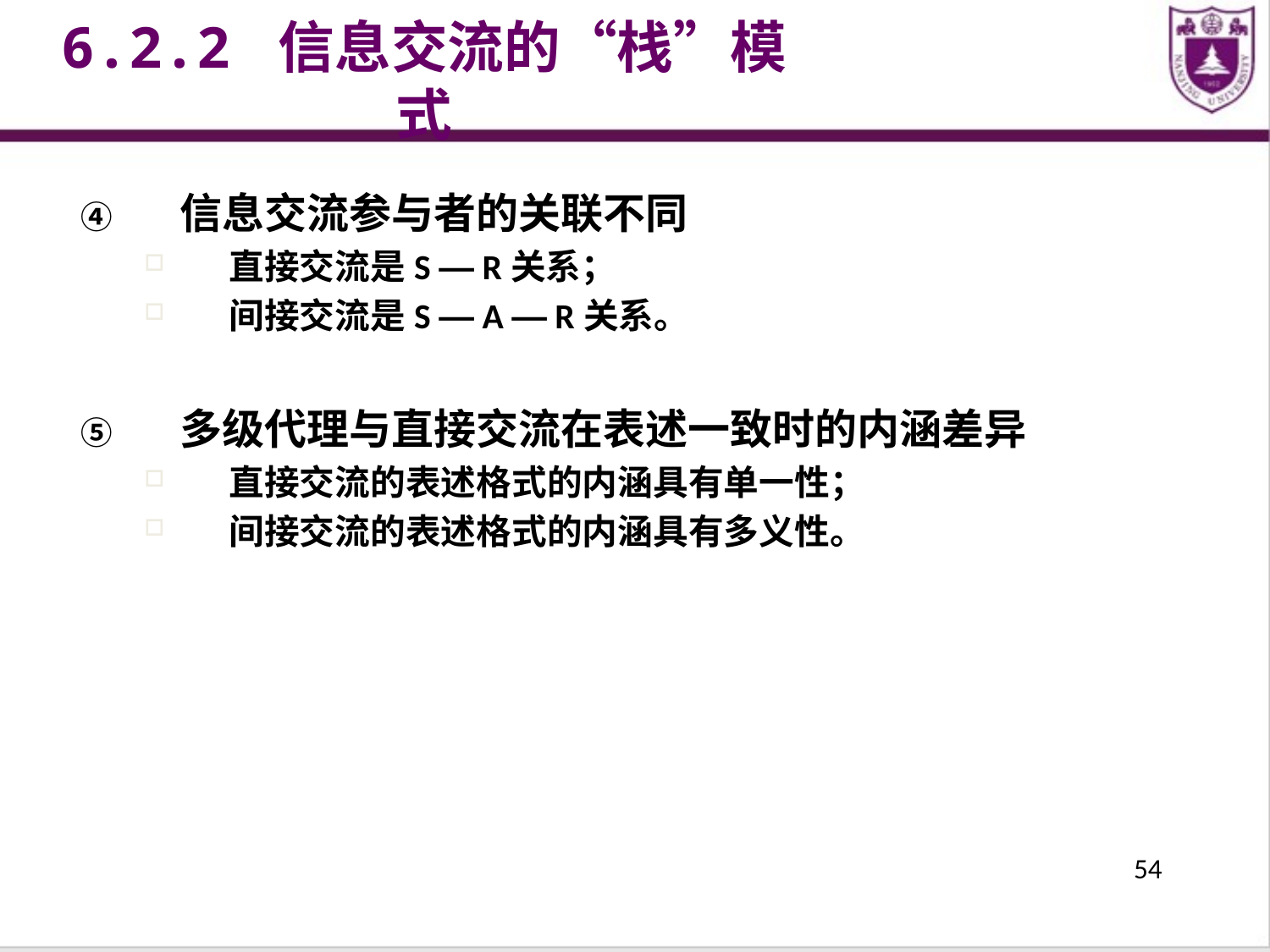

6.2.2 信息交流的“栈”模式
信息交流参与者的关联不同
直接交流是S — R关系；
间接交流是S — A — R关系。
多级代理与直接交流在表述一致时的内涵差异
直接交流的表述格式的内涵具有单一性；
间接交流的表述格式的内涵具有多义性。
54